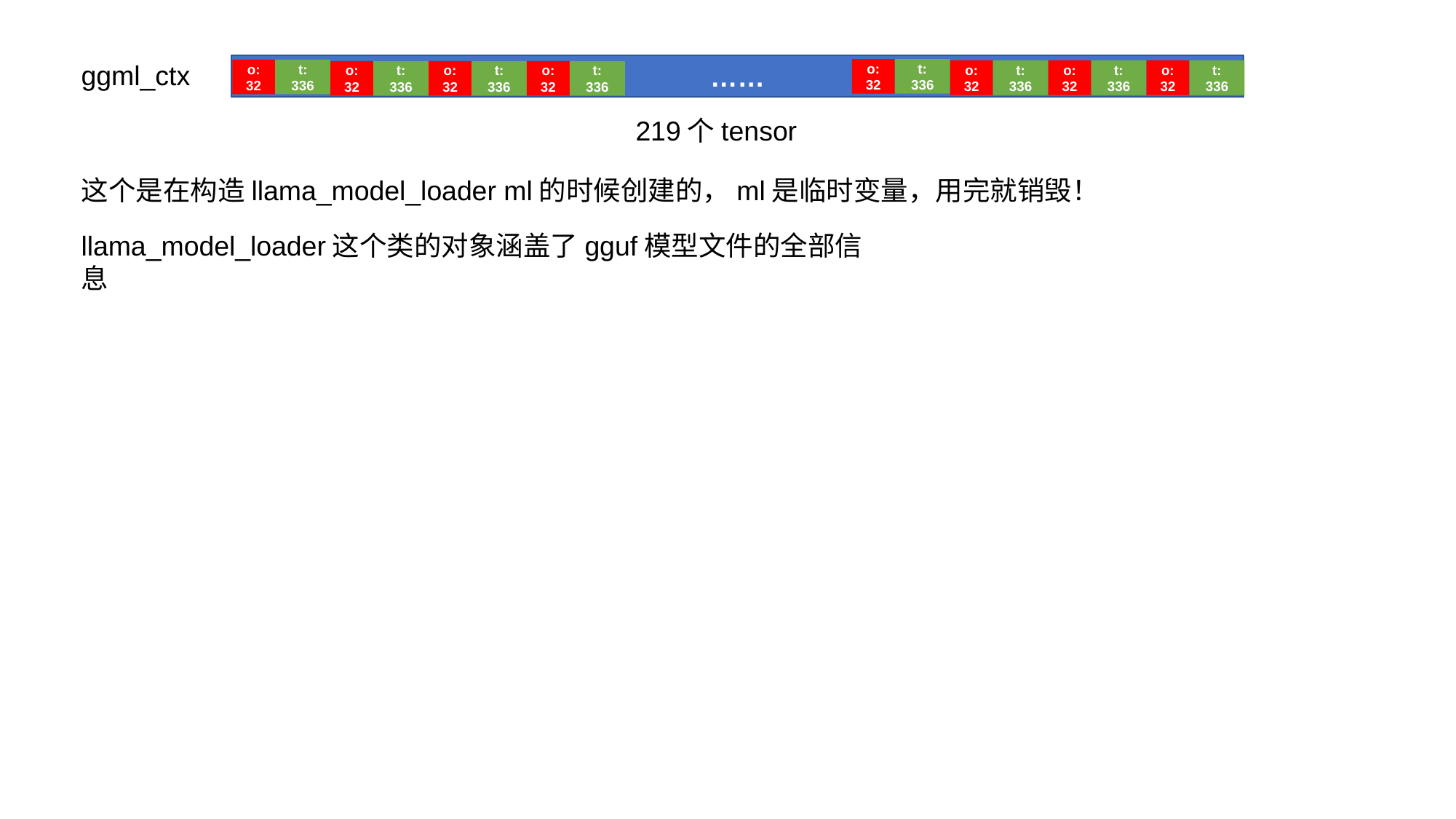

ggml_ctx
……
o:
32
t:
336
o:
32
t:
336
o:
32
t:
336
o:
32
t:
336
o:
32
t:
336
o:
32
t:
336
o:
32
t:
336
o:
32
t:
336
219个tensor
这个是在构造llama_model_loader ml的时候创建的，ml是临时变量，用完就销毁！
llama_model_loader这个类的对象涵盖了gguf模型文件的全部信息